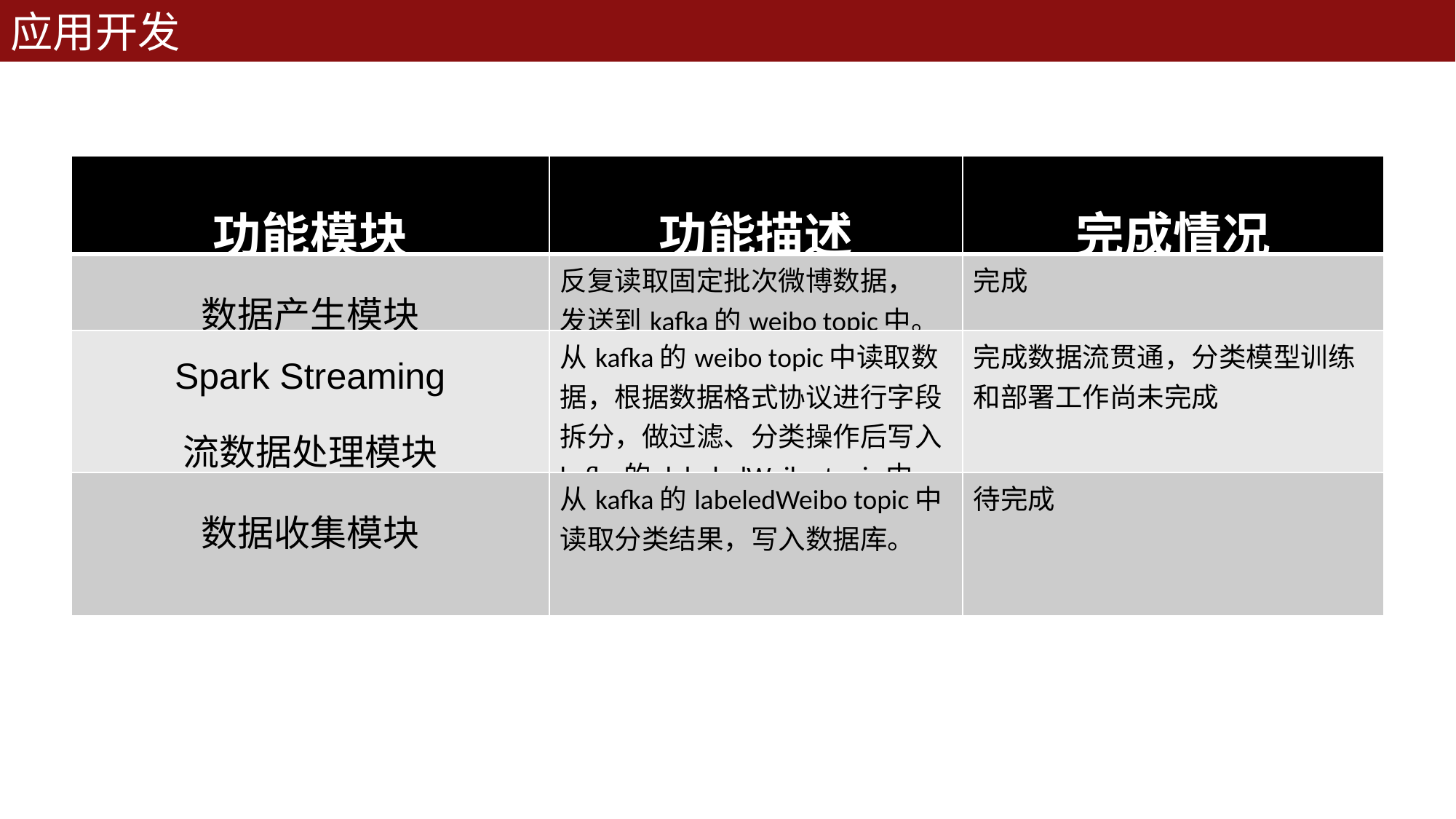

应用开发
| 功能模块 | 功能描述 | 完成情况 |
| --- | --- | --- |
| 数据产生模块 | 反复读取固定批次微博数据， 发送到kafka的weibo topic中。 | 完成 |
| Spark Streaming 流数据处理模块 | 从kafka的weibo topic中读取数据，根据数据格式协议进行字段拆分，做过滤、分类操作后写入kafka的 labeledWeibo topic中。 | 完成数据流贯通，分类模型训练和部署工作尚未完成 |
| 数据收集模块 | 从kafka的labeledWeibo topic中读取分类结果，写入数据库。 | 待完成 |